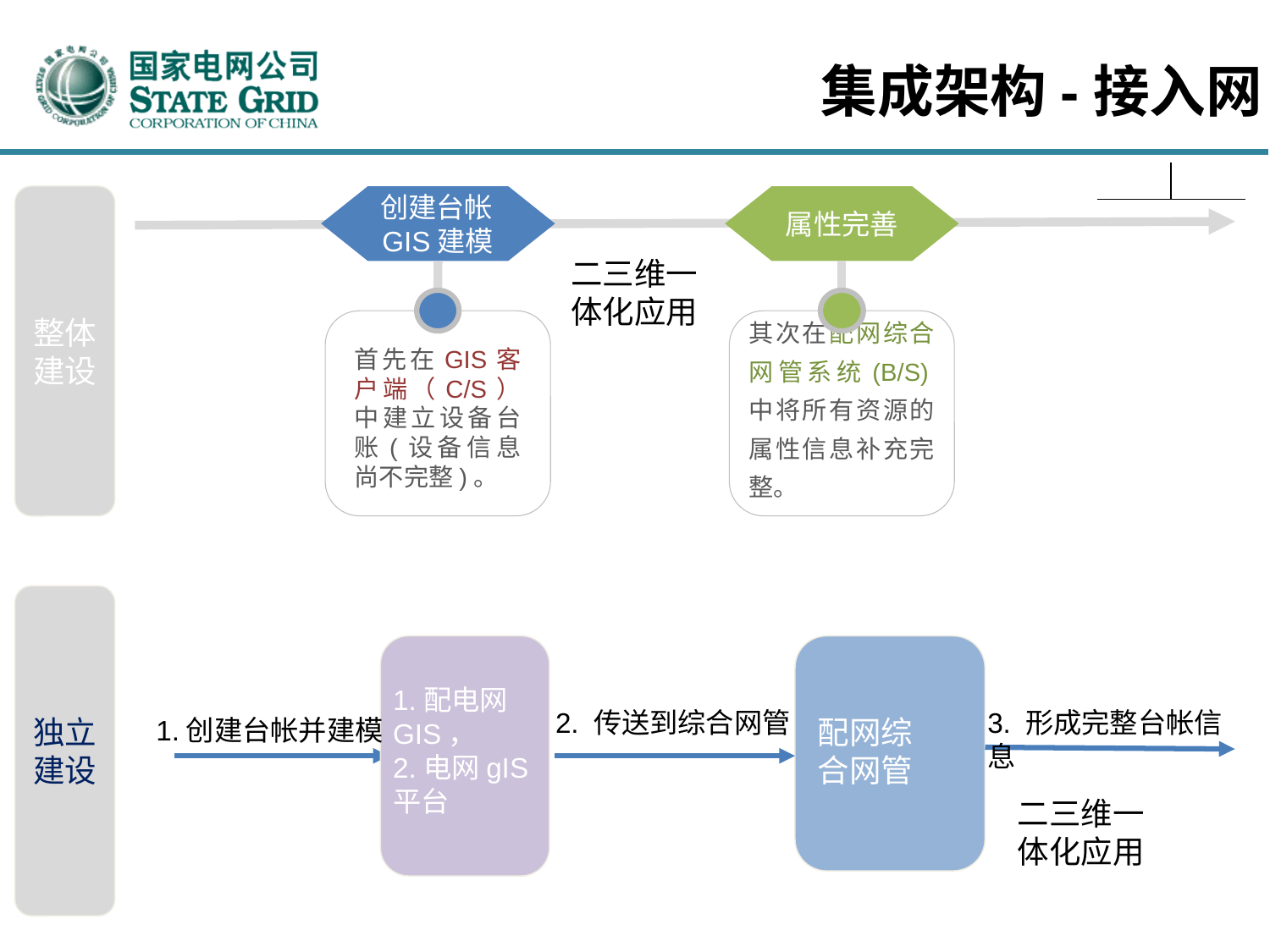

集成架构-接入网
整体建设
创建台帐GIS建模
属性完善
二三维一体化应用管

首先在GIS客户端（C/S）中建立设备台账(设备信息尚不完整)。

其次在配网综合网管系统(B/S)中将所有资源的属性信息补充完整。
独立建设

1.配电网GIS，
2.电网gIS平台
2. 传送到综合网管
3. 形成完整台帐信息
1.创建台帐并建模
配网综
合网管
二三维一体化应用管